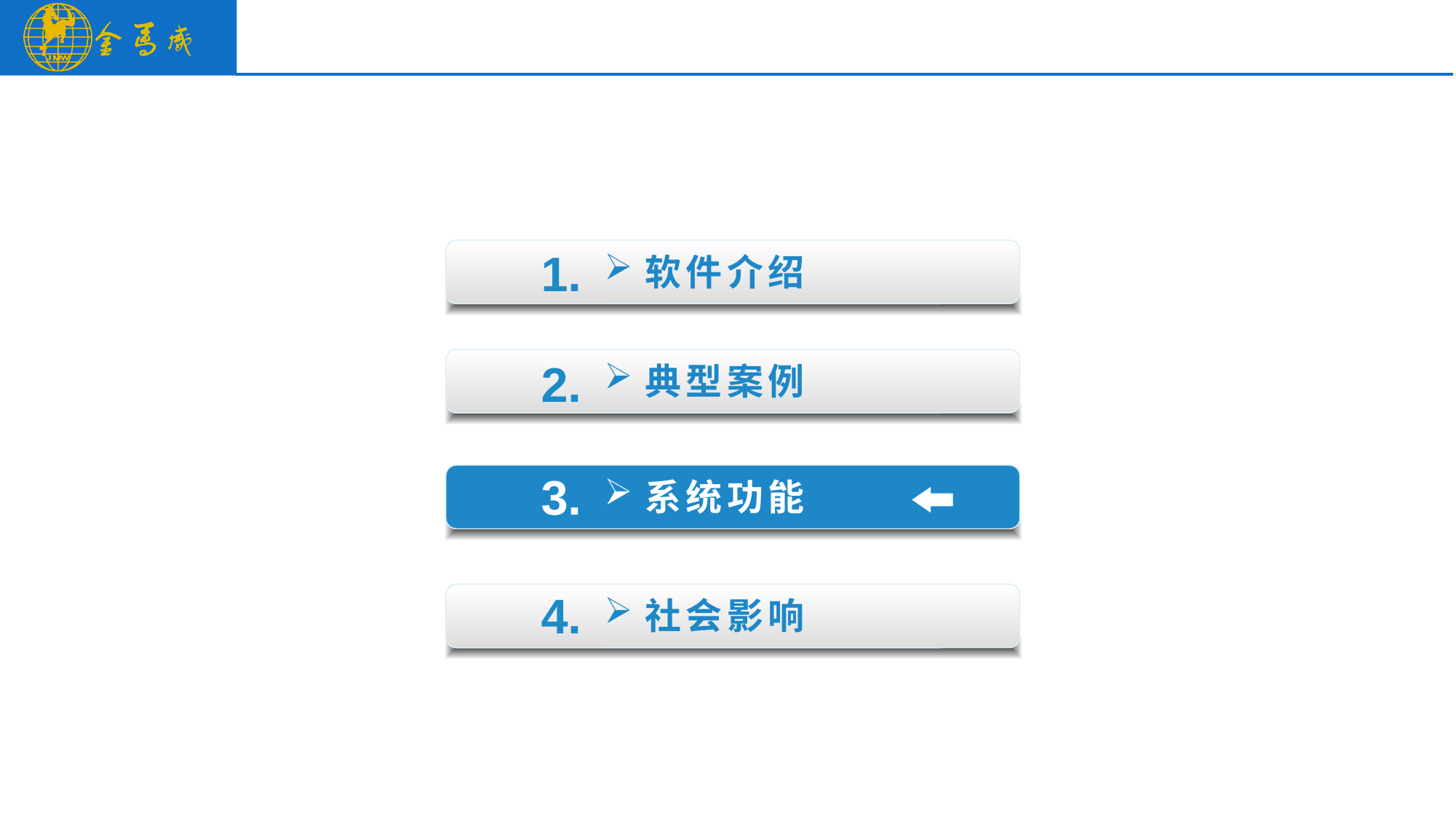

1.

软件介绍
2.

典型案例
3.

系统功能

4.

社会影响